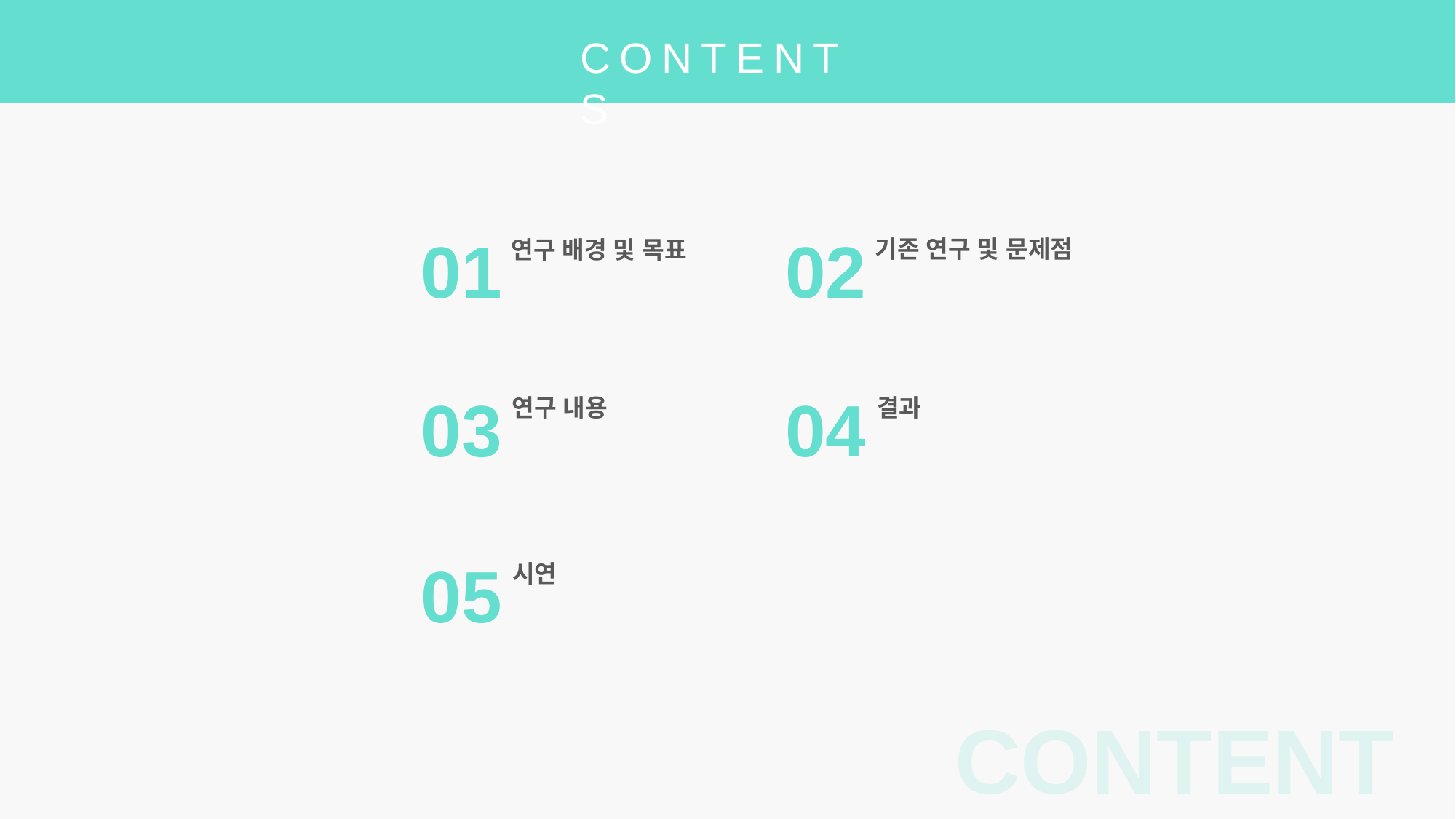

CONTENTS
01
연구 배경 및 목표
02
기존 연구 및 문제점
03
연구 내용
04
결과
05
시연
CONTENTS